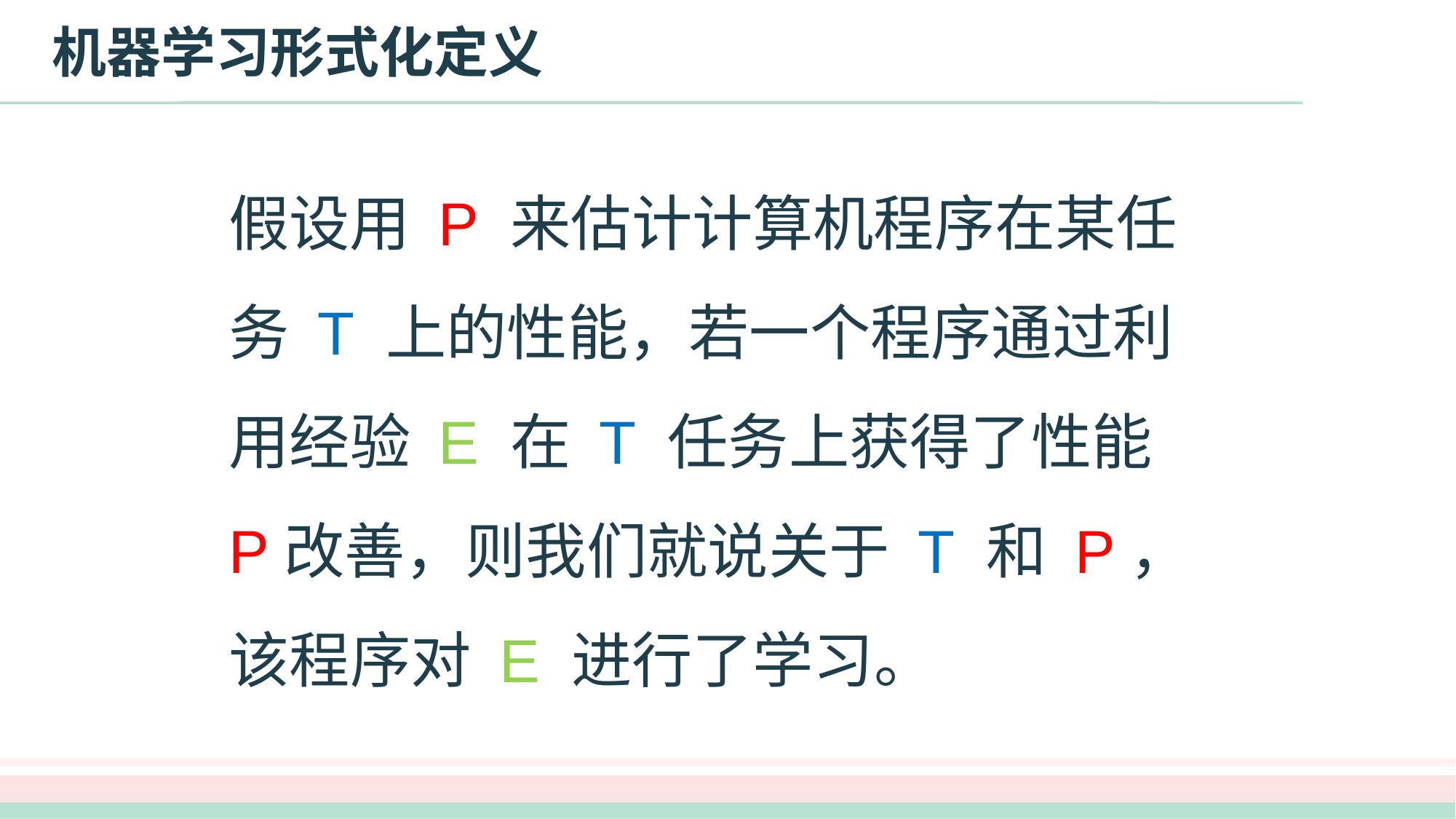

# 机器学习形式化定义

假设用 P 来估计计算机程序在某任务 T 上的性能，若一个程序通过利用经验 E 在 T 任务上获得了性能 P改善，则我们就说关于 T 和 P，该程序对 E 进行了学习。